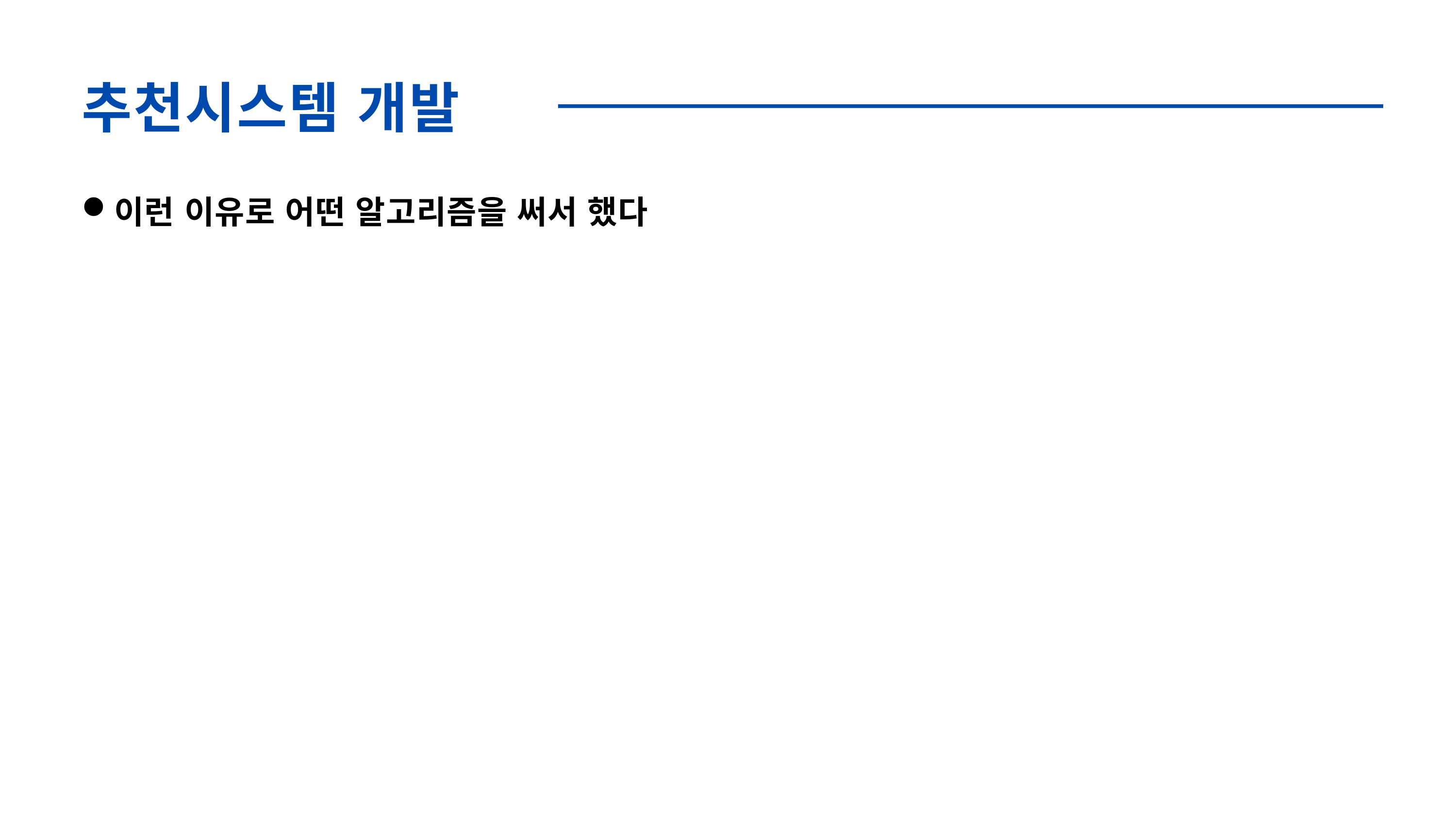

추천시스템 개발

이런 이유로 어떤 알고리즘을 써서 했다